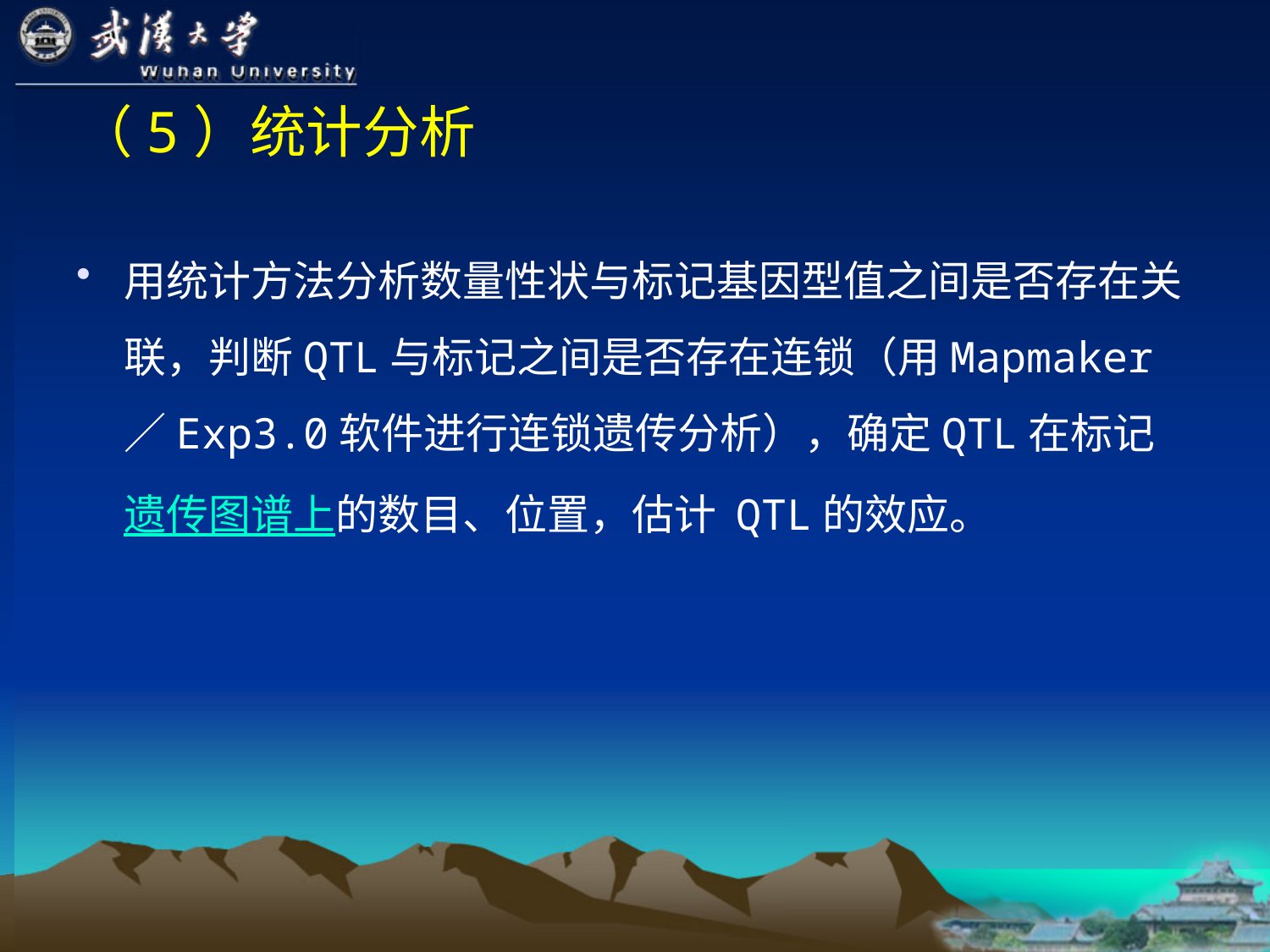

# （5）统计分析
用统计方法分析数量性状与标记基因型值之间是否存在关联，判断QTL与标记之间是否存在连锁（用Mapmaker／Exp3.0软件进行连锁遗传分析），确定QTL在标记遗传图谱上的数目、位置，估计 QTL的效应。